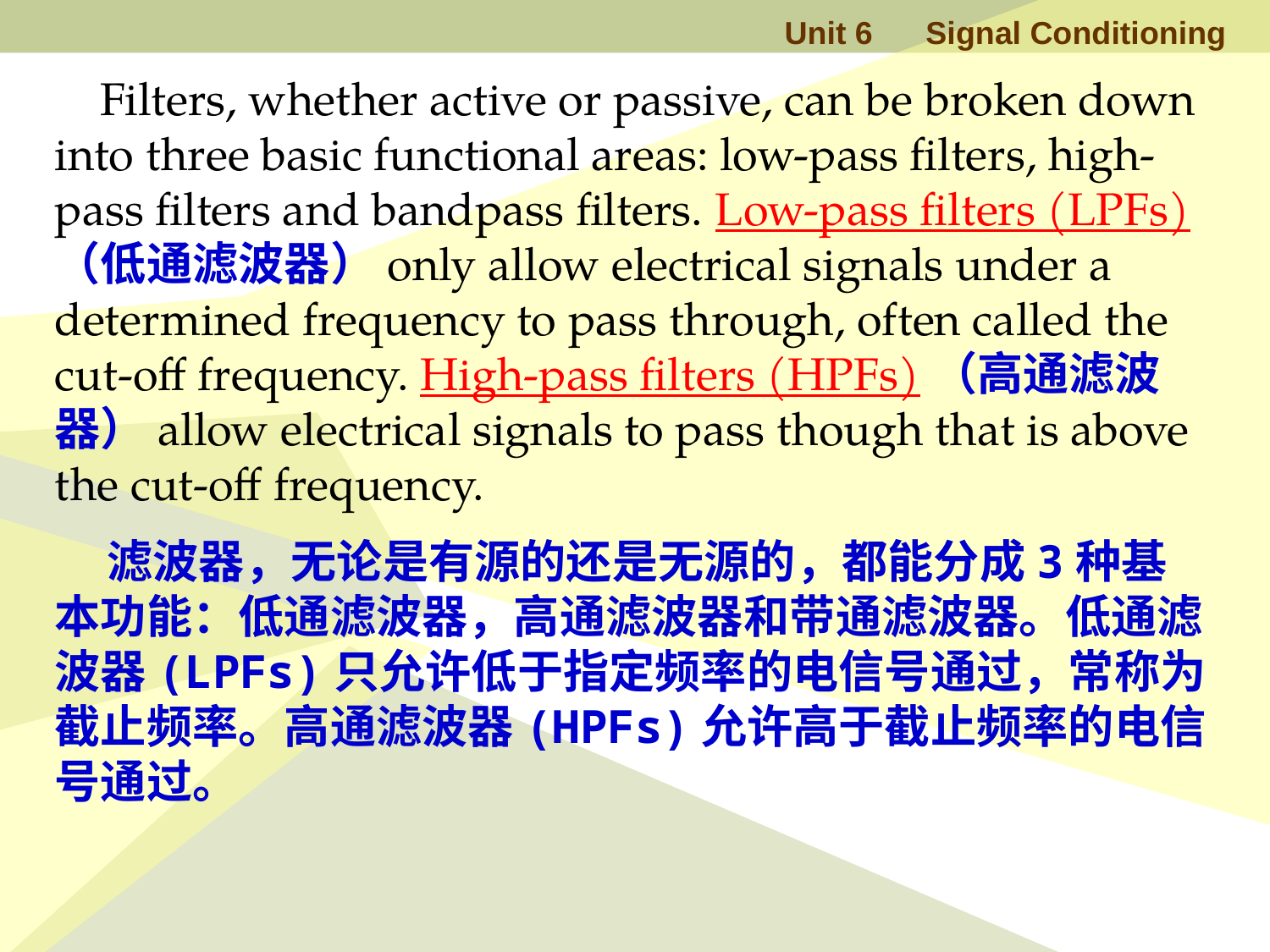

Filters, whether active or passive, can be broken down into three basic functional areas: low-pass filters, high-pass filters and bandpass filters. Low-pass filters (LPFs)（低通滤波器）only allow electrical signals under a determined frequency to pass through, often called the cut-off frequency. High-pass filters (HPFs)（高通滤波器）allow electrical signals to pass though that is above the cut-off frequency.
    滤波器，无论是有源的还是无源的，都能分成3种基本功能：低通滤波器，高通滤波器和带通滤波器。低通滤波器(LPFs)只允许低于指定频率的电信号通过，常称为截止频率。高通滤波器(HPFs)允许高于截止频率的电信号通过。